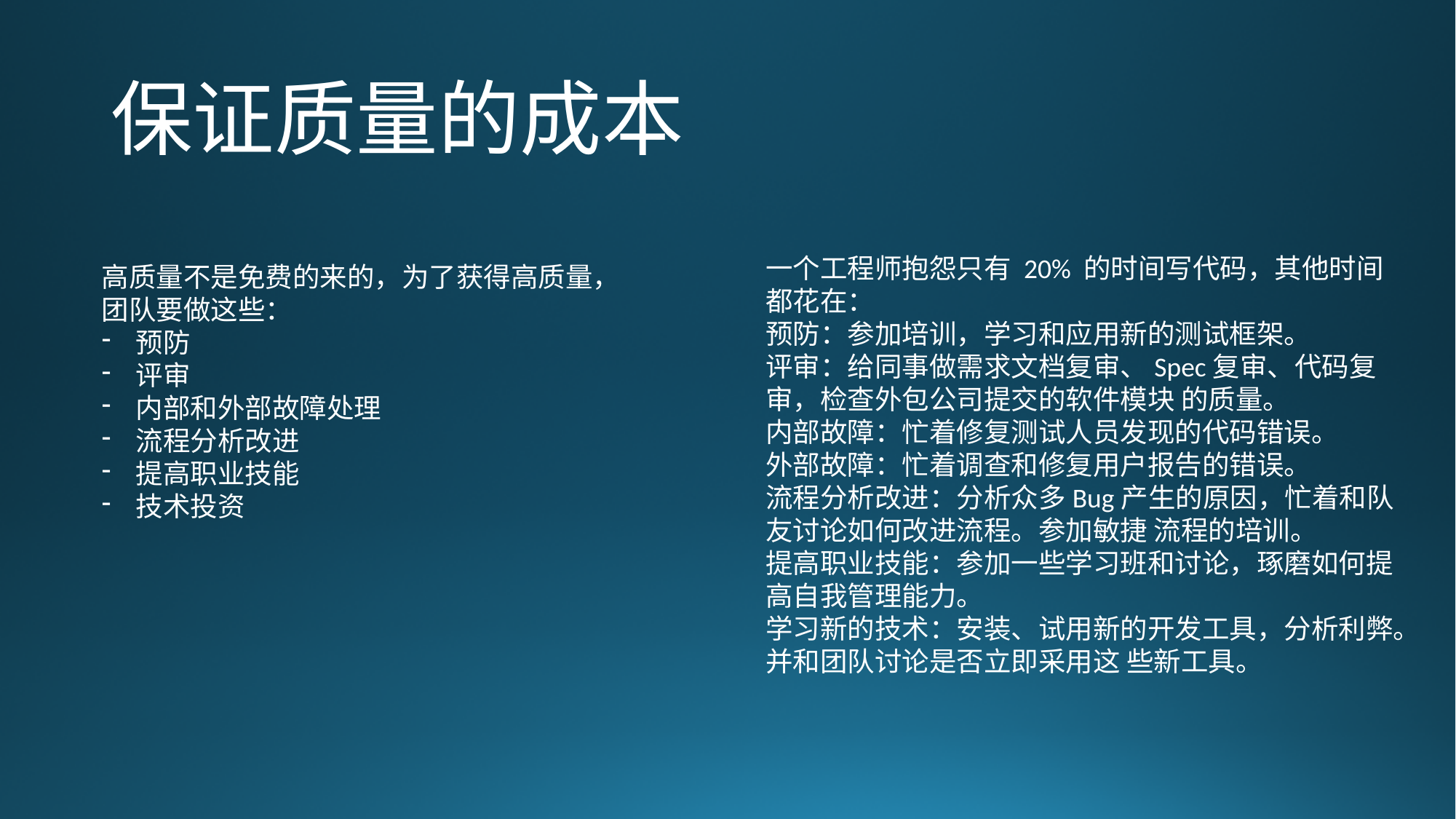

# 保证质量的成本
一个工程师抱怨只有 20% 的时间写代码，其他时间都花在：
预防：参加培训，学习和应用新的测试框架。
评审：给同事做需求文档复审、Spec复审、代码复审，检查外包公司提交的软件模块 的质量。
内部故障：忙着修复测试人员发现的代码错误。
外部故障：忙着调查和修复用户报告的错误。
流程分析改进：分析众多Bug产生的原因，忙着和队友讨论如何改进流程。参加敏捷 流程的培训。
提高职业技能：参加一些学习班和讨论，琢磨如何提高自我管理能力。
学习新的技术：安装、试用新的开发工具，分析利弊。并和团队讨论是否立即采用这 些新工具。

高质量不是免费的来的，为了获得高质量，团队要做这些：
预防
评审
内部和外部故障处理
流程分析改进
提高职业技能
技术投资